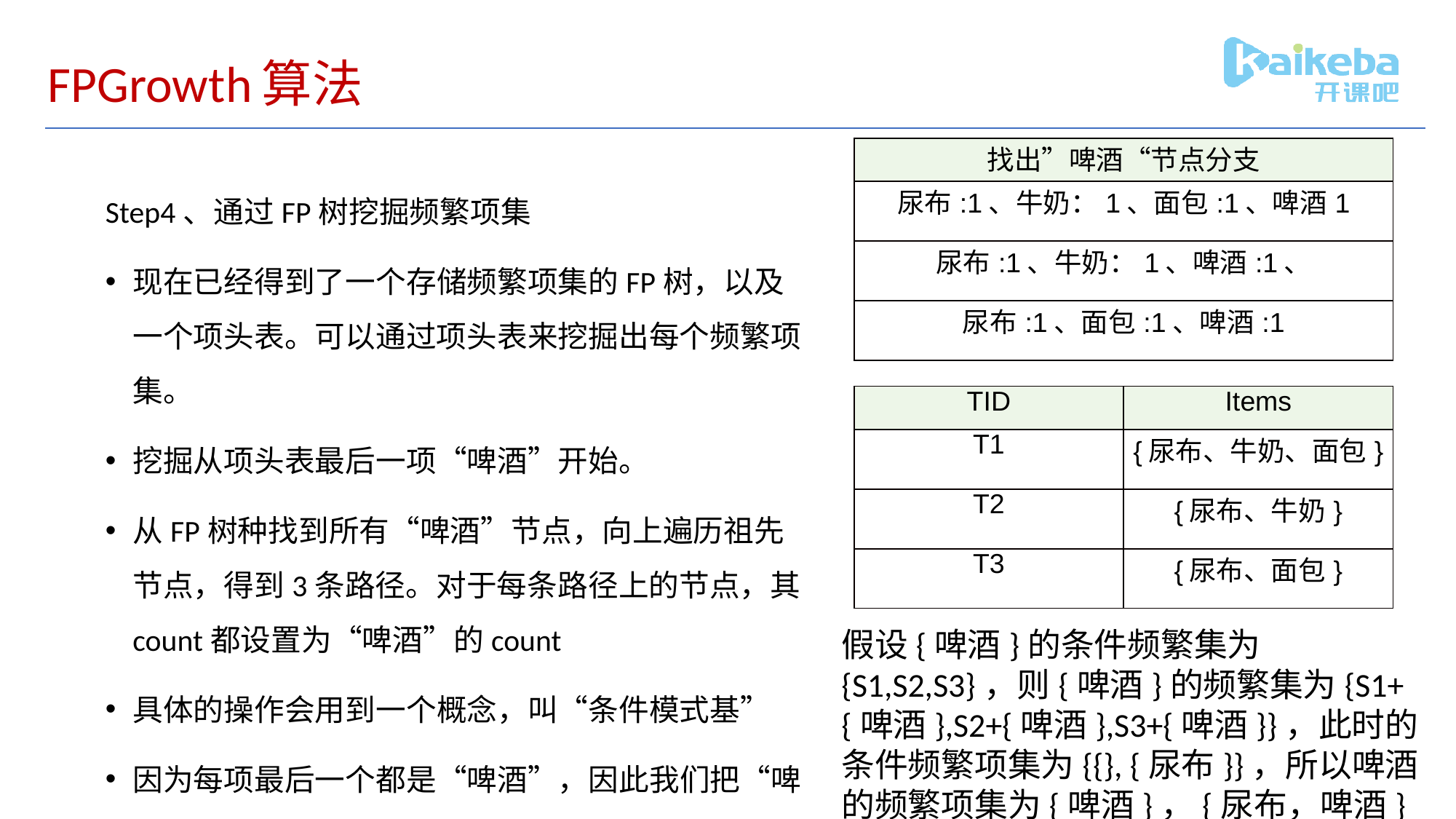

# FPGrowth算法
| 找出”啤酒“节点分支 |
| --- |
| 尿布:1、牛奶：1、面包:1、啤酒1 |
| 尿布:1、牛奶：1、啤酒:1、 |
| 尿布:1、面包:1、啤酒:1 |
Step4、通过FP树挖掘频繁项集
现在已经得到了一个存储频繁项集的FP树，以及一个项头表。可以通过项头表来挖掘出每个频繁项集。
挖掘从项头表最后一项“啤酒”开始。
从FP树种找到所有“啤酒”节点，向上遍历祖先节点，得到3条路径。对于每条路径上的节点，其count都设置为“啤酒”的count
具体的操作会用到一个概念，叫“条件模式基”
因为每项最后一个都是“啤酒”，因此我们把“啤酒”去掉，得到条件模式基，此时后缀模式是（啤酒）
| TID | Items |
| --- | --- |
| T1 | {尿布、牛奶、面包} |
| T2 | {尿布、牛奶} |
| T3 | {尿布、面包} |
假设{啤酒}的条件频繁集为{S1,S2,S3}，则{啤酒}的频繁集为{S1+{啤酒},S2+{啤酒},S3+{啤酒}}，此时的条件频繁项集为{{}, {尿布}}，所以啤酒的频繁项集为{啤酒}，{尿布，啤酒}